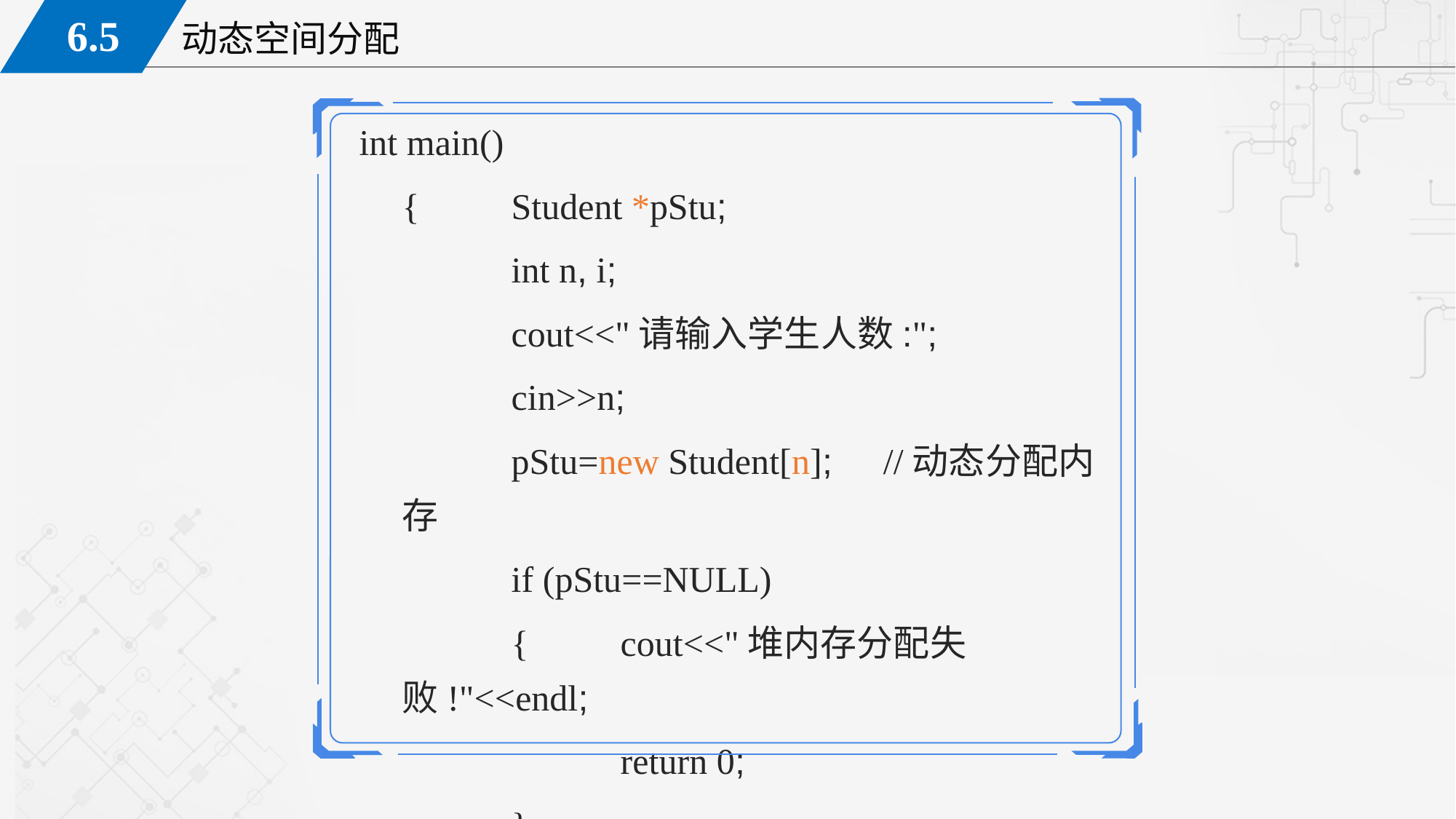

int main()
	{	Student *pStu;
		int n, i;
		cout<<"请输入学生人数:";
		cin>>n;
		pStu=new Student[n];     //动态分配内存
		if (pStu==NULL)
		{	cout<<"堆内存分配失败!"<<endl;
			return 0;
		}